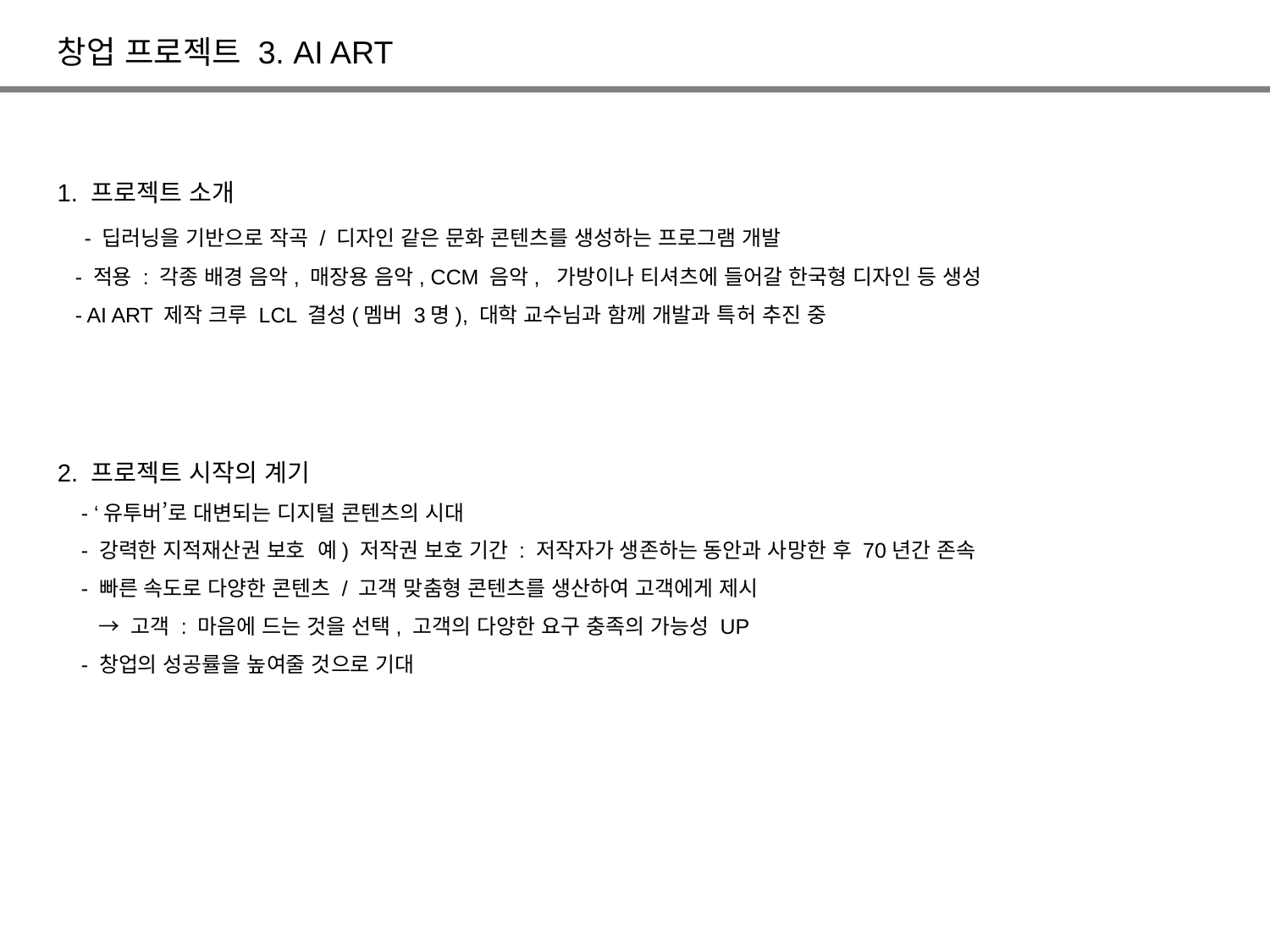

창업 프로젝트 3. AI ART

1. 프로젝트 소개
   - 딥러닝을 기반으로 작곡 / 디자인 같은 문화 콘텐츠를 생성하는 프로그램 개발
   - 적용 : 각종 배경 음악, 매장용 음악, CCM 음악,  가방이나 티셔츠에 들어갈 한국형 디자인 등 생성
   - AI ART 제작 크루 LCL 결성(멤버 3명), 대학 교수님과 함께 개발과 특허 추진 중
2. 프로젝트 시작의 계기
    - ‘유투버’로 대변되는 디지털 콘텐츠의 시대
    - 강력한 지적재산권 보호  예) 저작권 보호 기간 : 저작자가 생존하는 동안과 사망한 후 70년간 존속
    - 빠른 속도로 다양한 콘텐츠 / 고객 맞춤형 콘텐츠를 생산하여 고객에게 제시
       → 고객 : 마음에 드는 것을 선택, 고객의 다양한 요구 충족의 가능성 UP
    - 창업의 성공률을 높여줄 것으로 기대